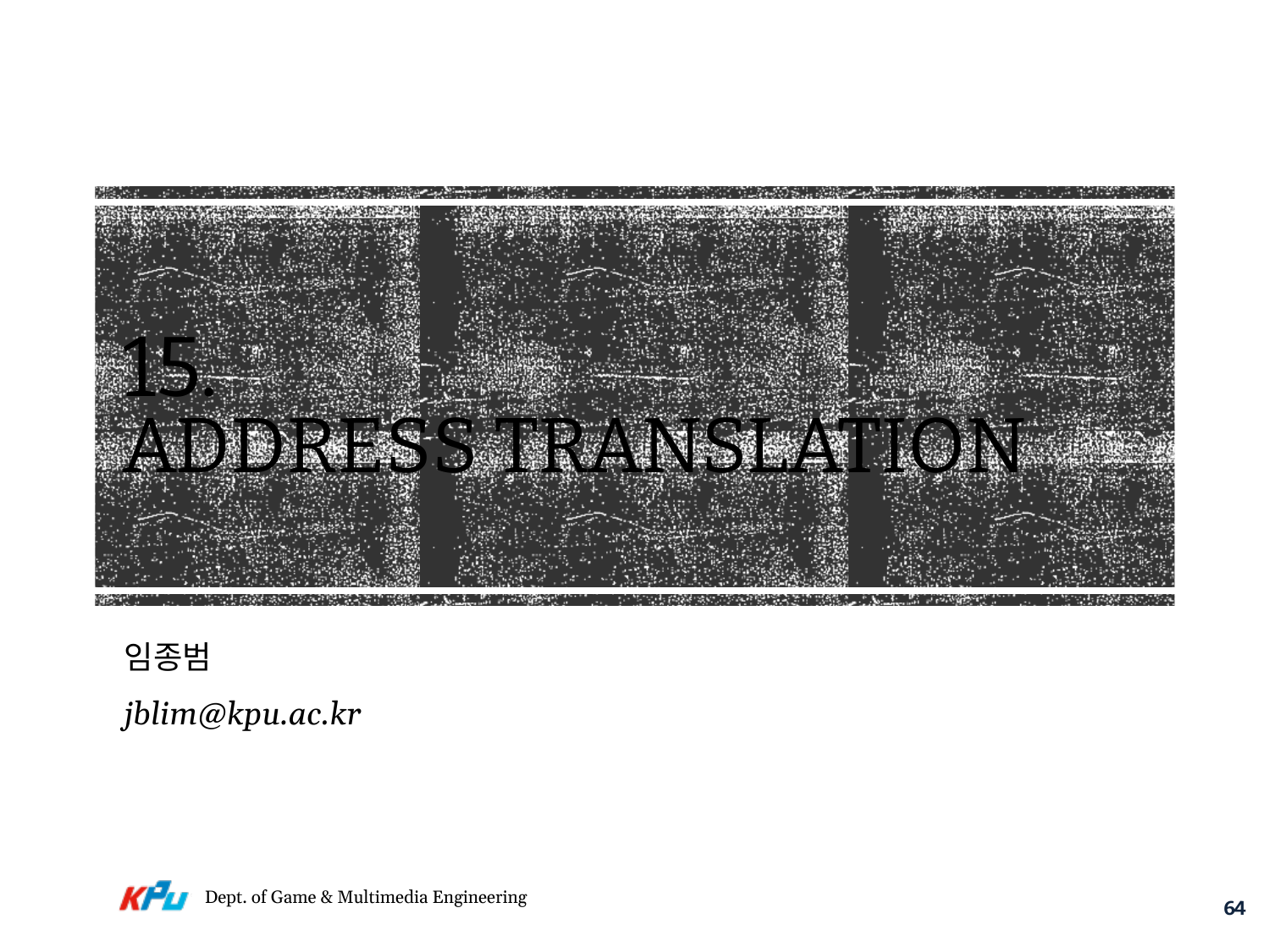

# 15. Address Translation
임종범
jblim@kpu.ac.kr

Dept. of Game & Multimedia Engineering
64